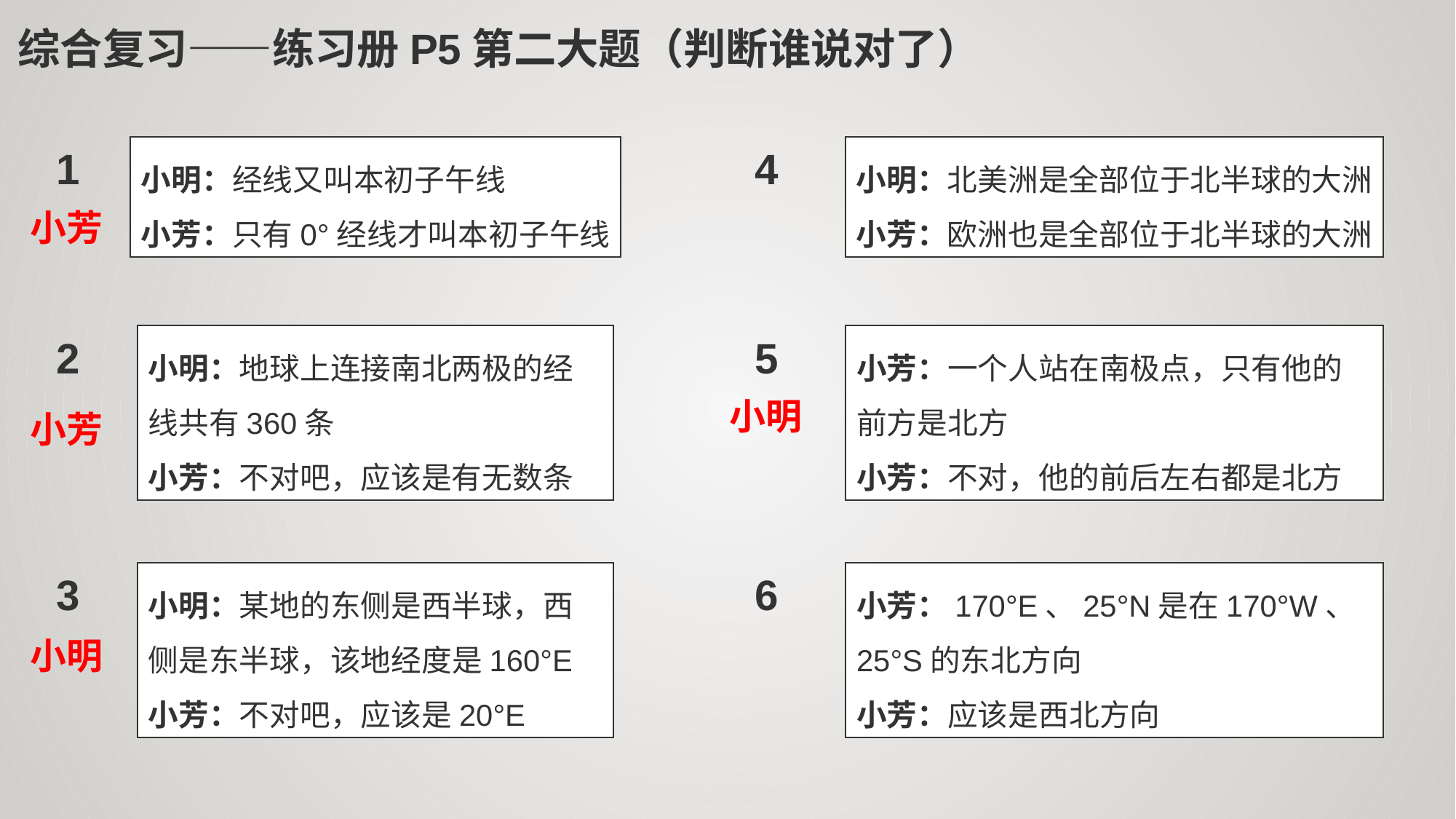

综合复习——练习册P5第二大题（判断谁说对了）
1
小明：经线又叫本初子午线
小芳：只有0°经线才叫本初子午线
4
小明：北美洲是全部位于北半球的大洲
小芳：欧洲也是全部位于北半球的大洲
小芳
2
小明：地球上连接南北两极的经线共有360条
小芳：不对吧，应该是有无数条
5
小芳：一个人站在南极点，只有他的前方是北方
小芳：不对，他的前后左右都是北方
小明
小芳
3
小明：某地的东侧是西半球，西侧是东半球，该地经度是160°E
小芳：不对吧，应该是20°E
6
小芳：170°E、25°N是在170°W、25°S的东北方向
小芳：应该是西北方向
小明